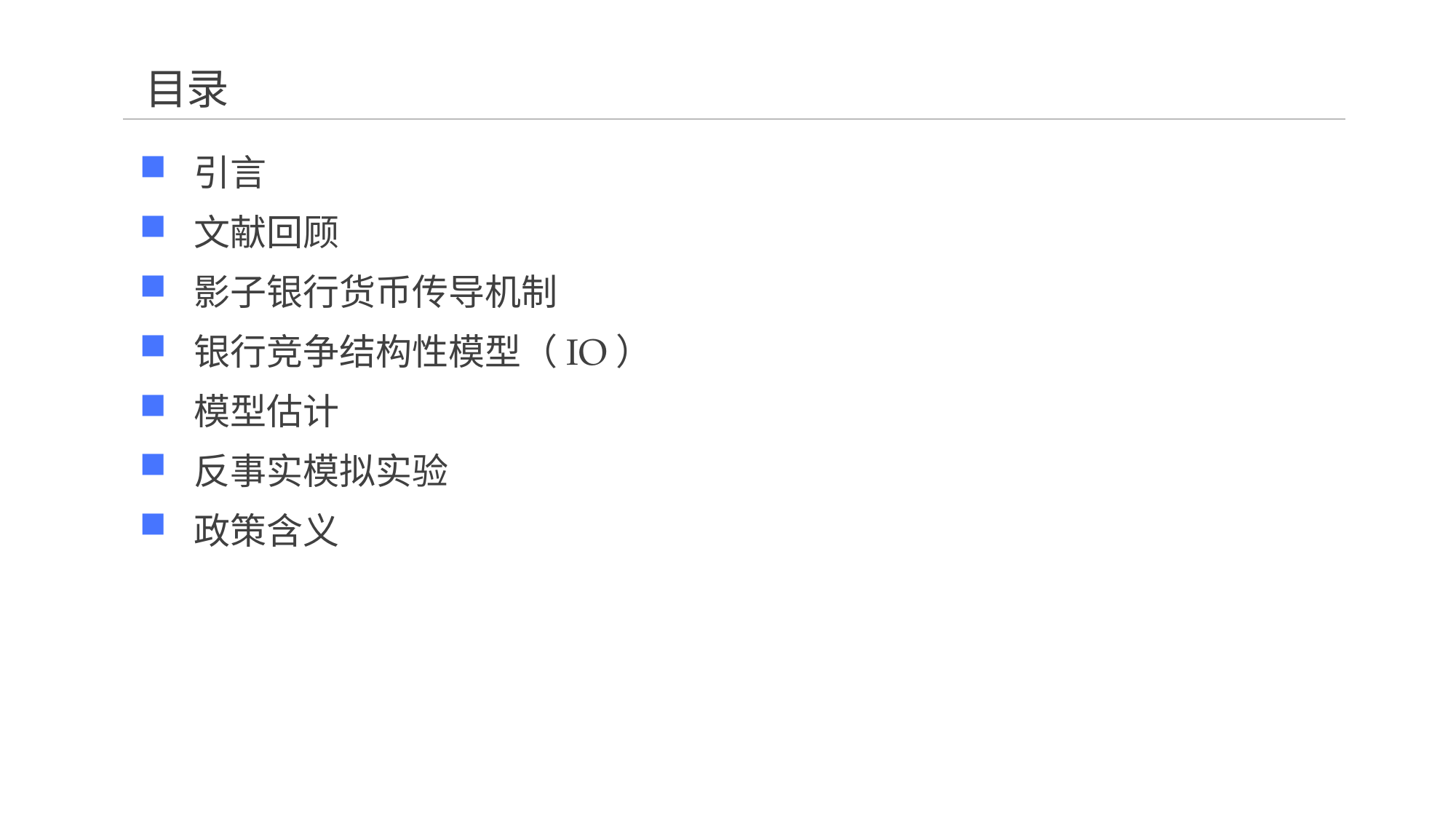

# 目录
引言
文献回顾
影子银行货币传导机制
银行竞争结构性模型（IO）
模型估计
反事实模拟实验
政策含义
2